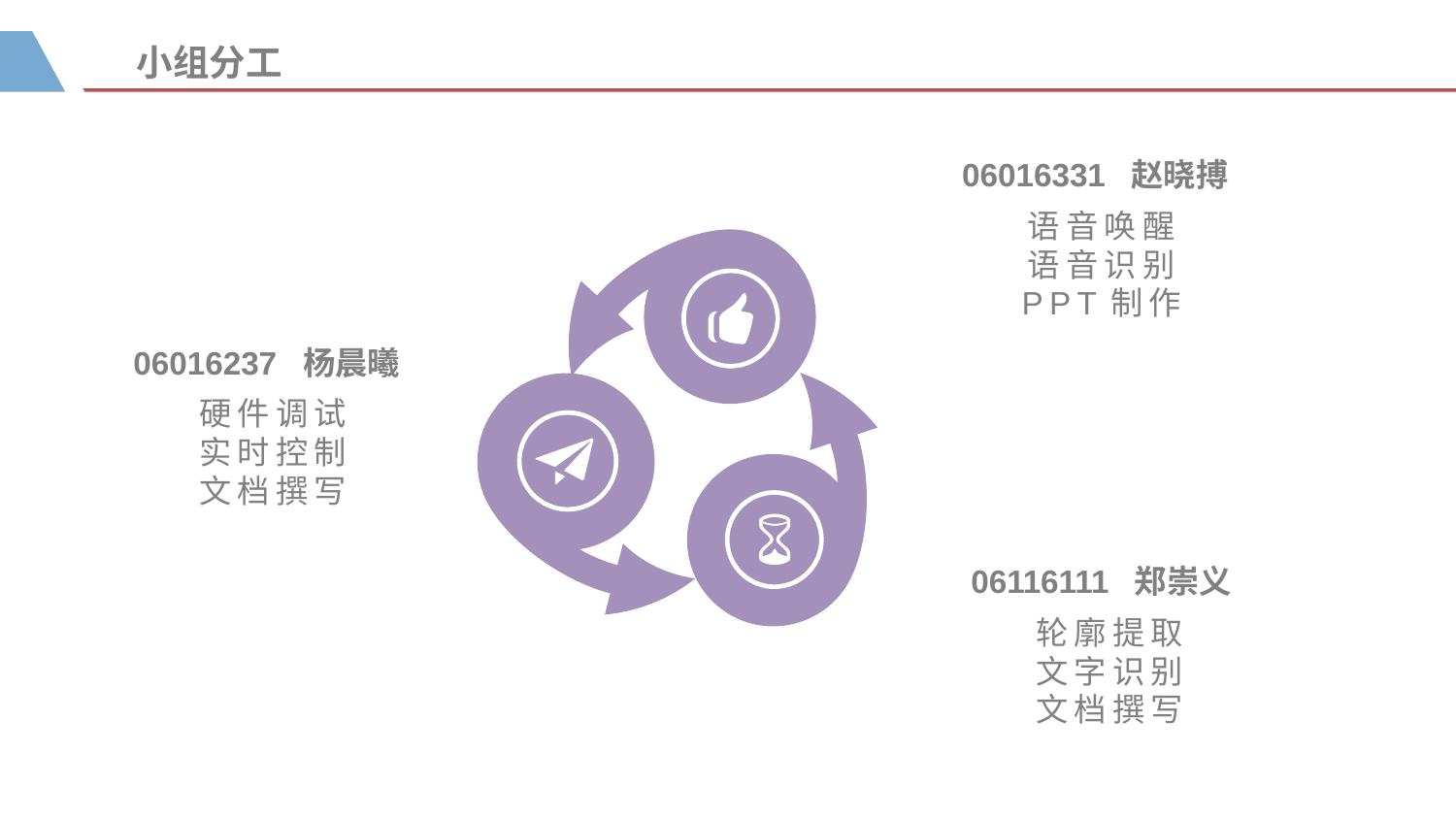

小组分工
06016331  赵晓搏
语音唤醒
语音识别
PPT制作

06016237  杨晨曦
硬件调试
实时控制
文档撰写

06116111  郑崇义
轮廓提取
文字识别
文档撰写